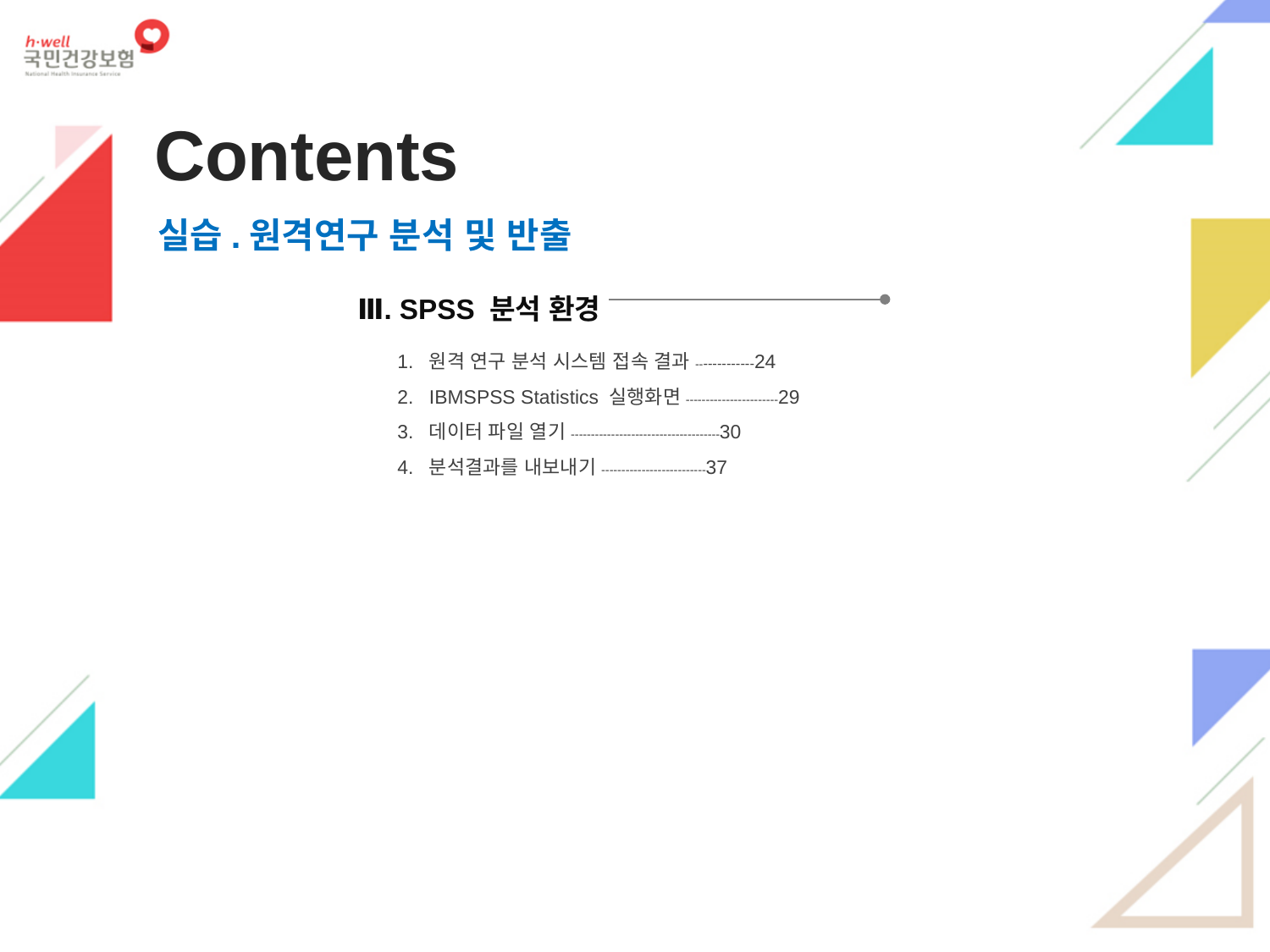

Contents
실습.원격연구 분석 및 반출
Ⅲ. SPSS 분석 환경
원격 연구 분석 시스템 접속 결과-------------24
IBMSPSS Statistics 실행화면-----------------------29
데이터 파일 열기-------------------------------------30
분석결과를 내보내기--------------------------37